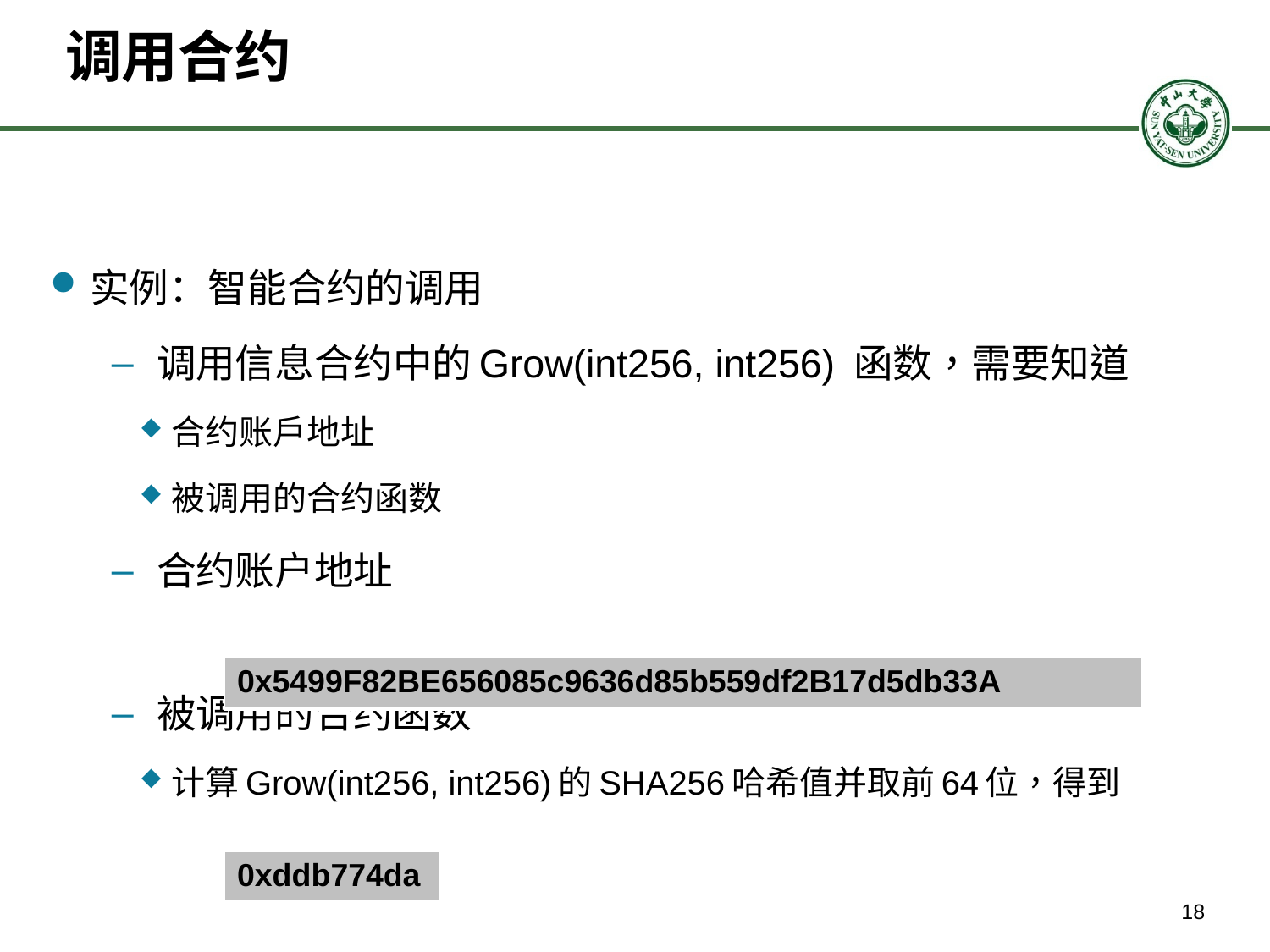

# 调用合约
实例：智能合约的调用
调用信息合约中的Grow(int256, int256) 函数，需要知道
合约账户地址
被调用的合约函数
合约账户地址

被调用的合约函数
计算Grow(int256, int256)的SHA256哈希值并取前64位，得到

| 0x5499F82BE656085c9636d85b559df2B17d5db33A |
| --- |
| 0xddb774da |
| --- |